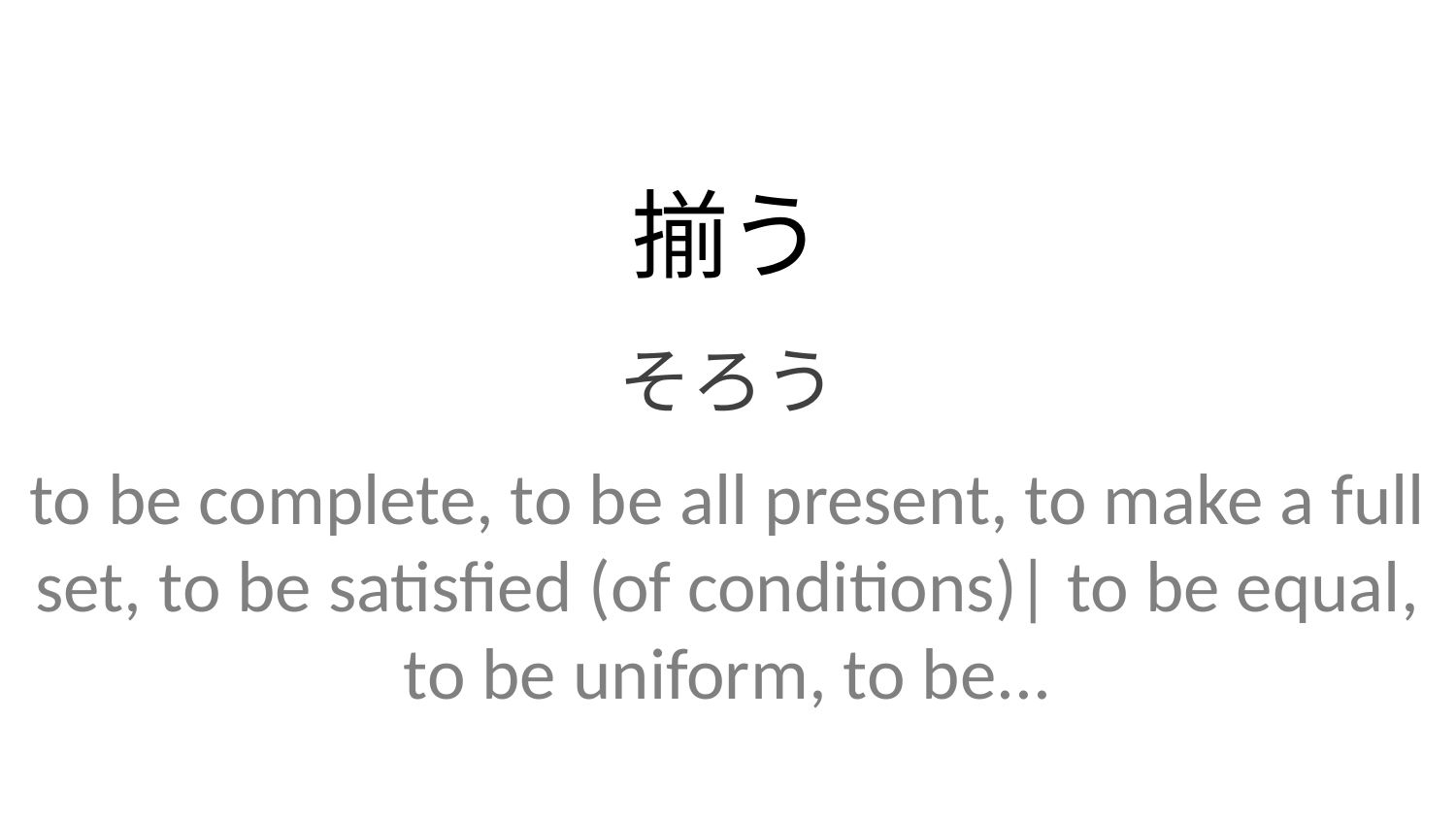

揃う

そろう
to be complete, to be all present, to make a full set, to be satisfied (of conditions)| to be equal, to be uniform, to be...